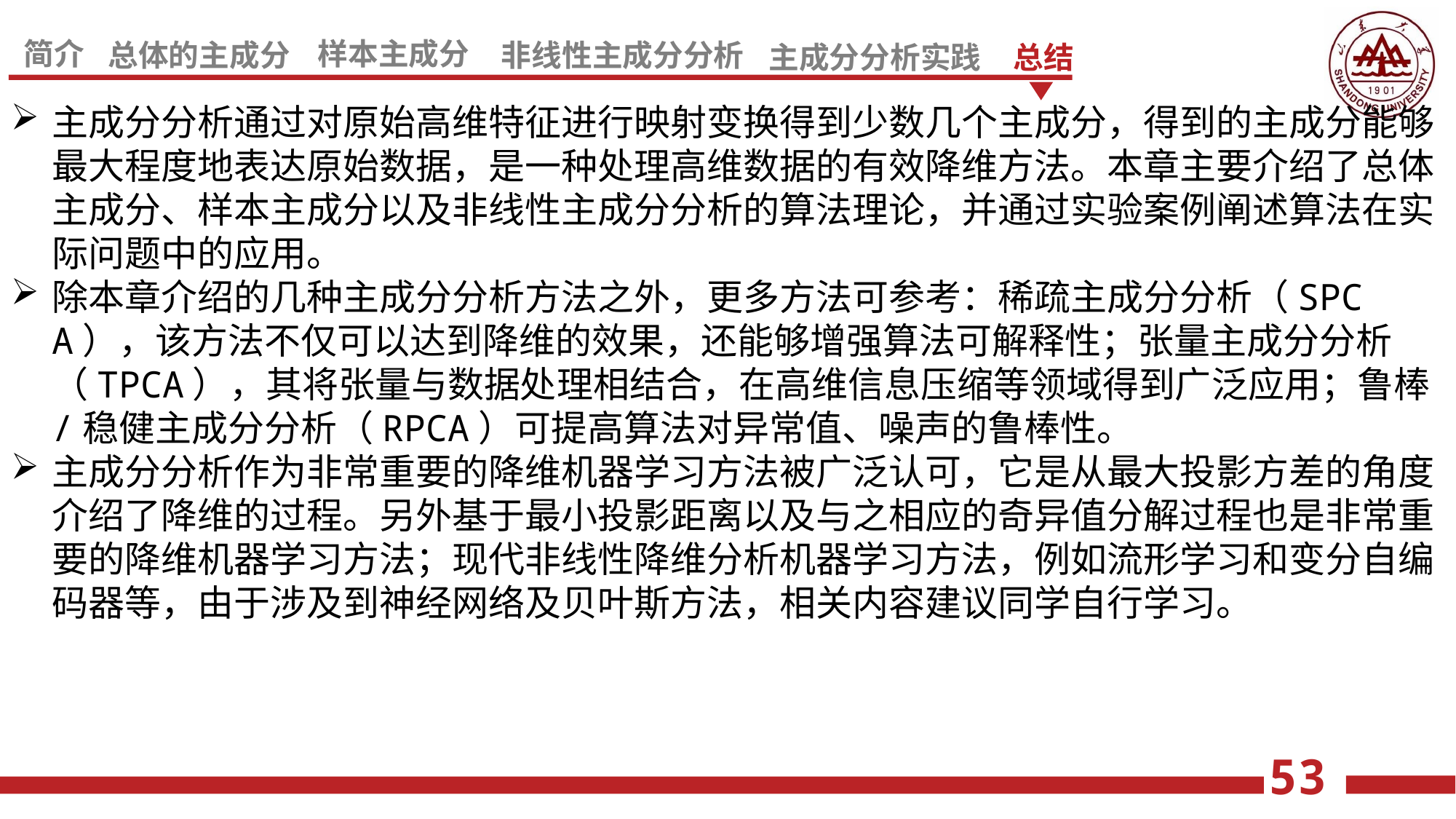

主成分分析通过对原始高维特征进行映射变换得到少数几个主成分，得到的主成分能够最大程度地表达原始数据，是一种处理高维数据的有效降维方法。本章主要介绍了总体主成分、样本主成分以及非线性主成分分析的算法理论，并通过实验案例阐述算法在实际问题中的应用。
除本章介绍的几种主成分分析方法之外，更多方法可参考：稀疏主成分分析（SPCA），该方法不仅可以达到降维的效果，还能够增强算法可解释性；张量主成分分析（TPCA），其将张量与数据处理相结合，在高维信息压缩等领域得到广泛应用；鲁棒/稳健主成分分析（RPCA）可提高算法对异常值、噪声的鲁棒性。
主成分分析作为非常重要的降维机器学习方法被广泛认可，它是从最大投影方差的角度介绍了降维的过程。另外基于最小投影距离以及与之相应的奇异值分解过程也是非常重要的降维机器学习方法；现代非线性降维分析机器学习方法，例如流形学习和变分自编码器等，由于涉及到神经网络及贝叶斯方法，相关内容建议同学自行学习。